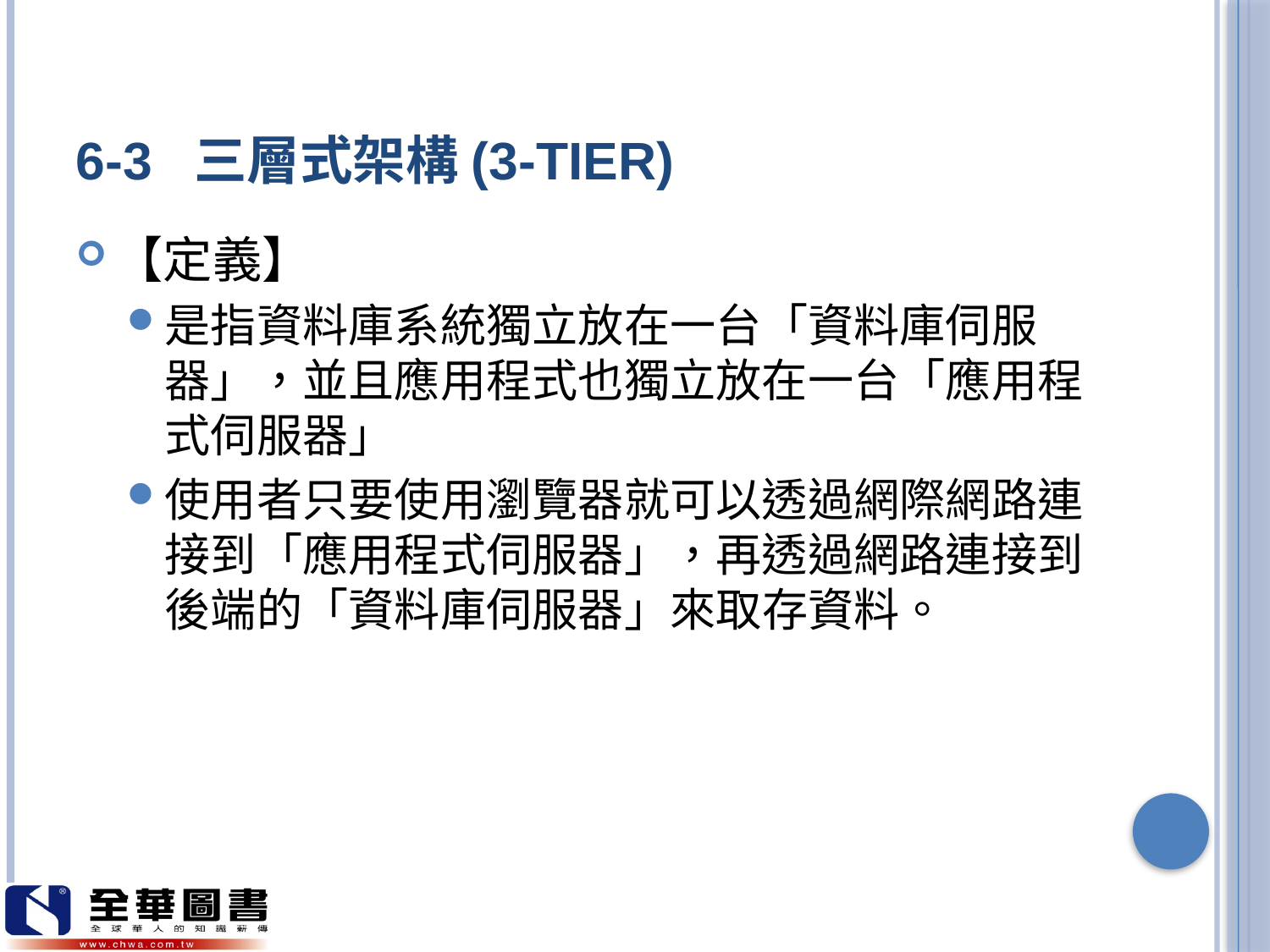

# 6-3  三層式架構(3-Tier)
【定義】
是指資料庫系統獨立放在一台「資料庫伺服器」，並且應用程式也獨立放在一台「應用程式伺服器」
使用者只要使用瀏覽器就可以透過網際網路連接到「應用程式伺服器」，再透過網路連接到後端的「資料庫伺服器」來取存資料。